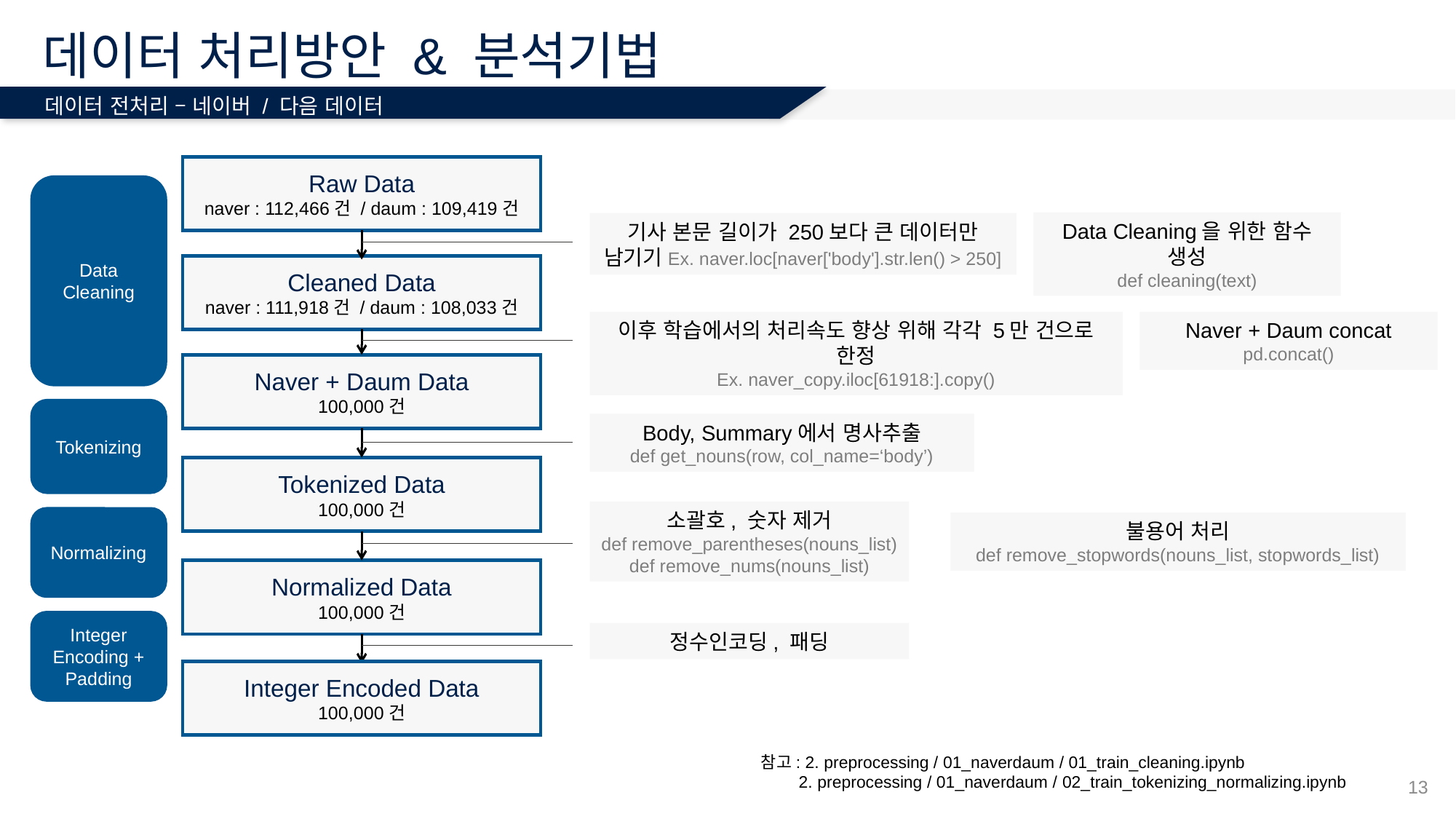

# 데이터 처리방안 & 분석기법
데이터 전처리 – 네이버 / 다음 데이터
Raw Data
naver : 112,466건 / daum : 109,419건
Data Cleaning을 위한 함수 생성
def cleaning(text)
기사 본문 길이가 250보다 큰 데이터만 남기기Ex. naver.loc[naver['body'].str.len() > 250]
Cleaned Data
naver : 111,918건 / daum : 108,033건
이후 학습에서의 처리속도 향상 위해 각각 5만 건으로 한정
Ex. naver_copy.iloc[61918:].copy()
Naver + Daum concat
pd.concat()
Naver + Daum Data
100,000건
Body, Summary에서 명사추출
def get_nouns(row, col_name=‘body’)
Tokenized Data
100,000건
소괄호, 숫자 제거
def remove_parentheses(nouns_list)
def remove_nums(nouns_list)
불용어 처리
def remove_stopwords(nouns_list, stopwords_list)
Normalized Data
100,000건
정수인코딩, 패딩
Integer Encoded Data
100,000건
Data
Cleaning
Tokenizing
Normalizing
Integer Encoding + Padding
참고: 2. preprocessing / 01_naverdaum / 01_train_cleaning.ipynb
        2. preprocessing / 01_naverdaum / 02_train_tokenizing_normalizing.ipynb
13